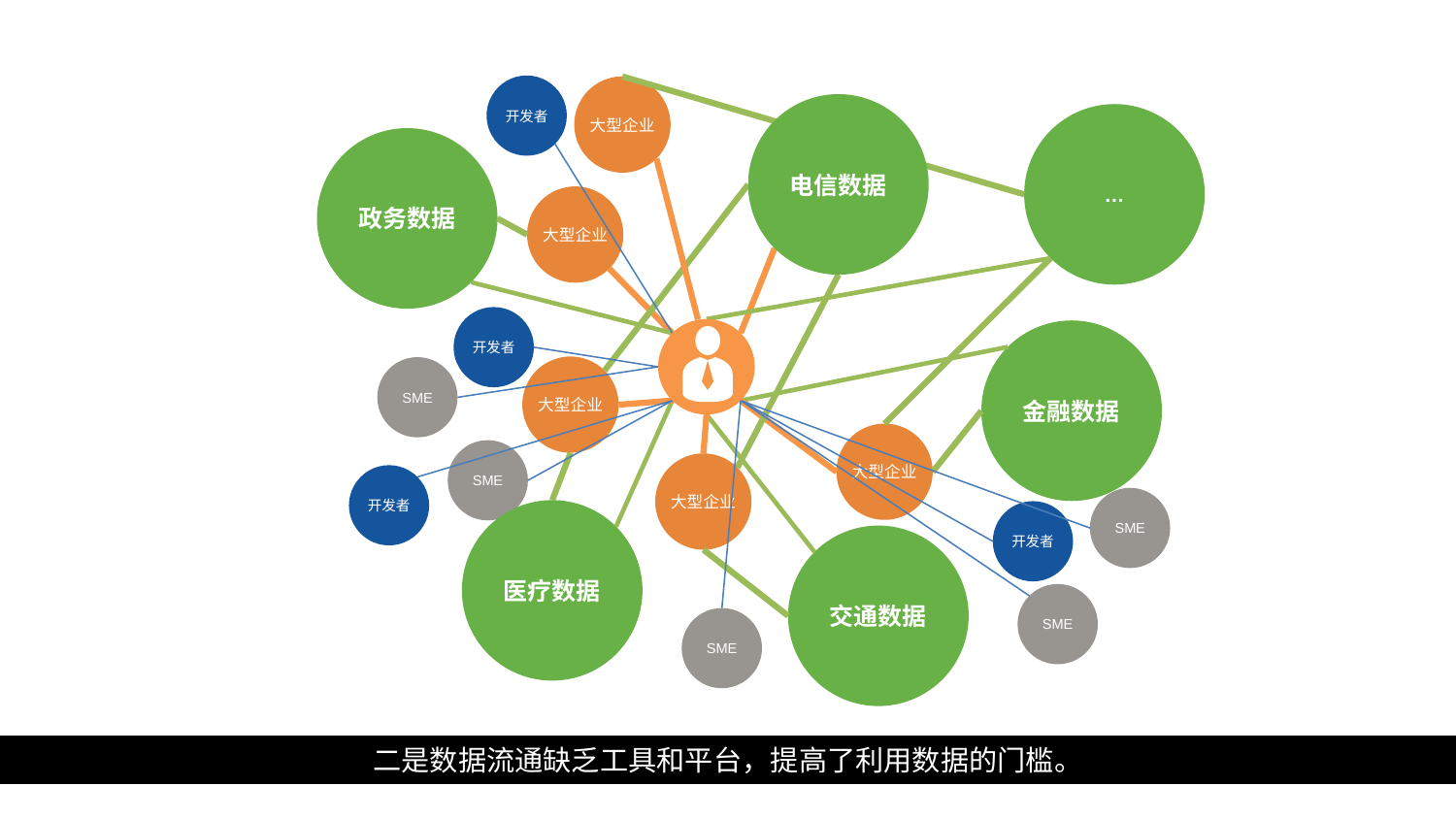

开发者
大型企业
电信数据
…
政务数据
大型企业
开发者

金融数据
大型企业
SME
大型企业
SME
大型企业
开发者
SME
医疗数据
开发者
交通数据
SME
SME
二是数据流通缺乏工具和平台，提高了利用数据的门槛。